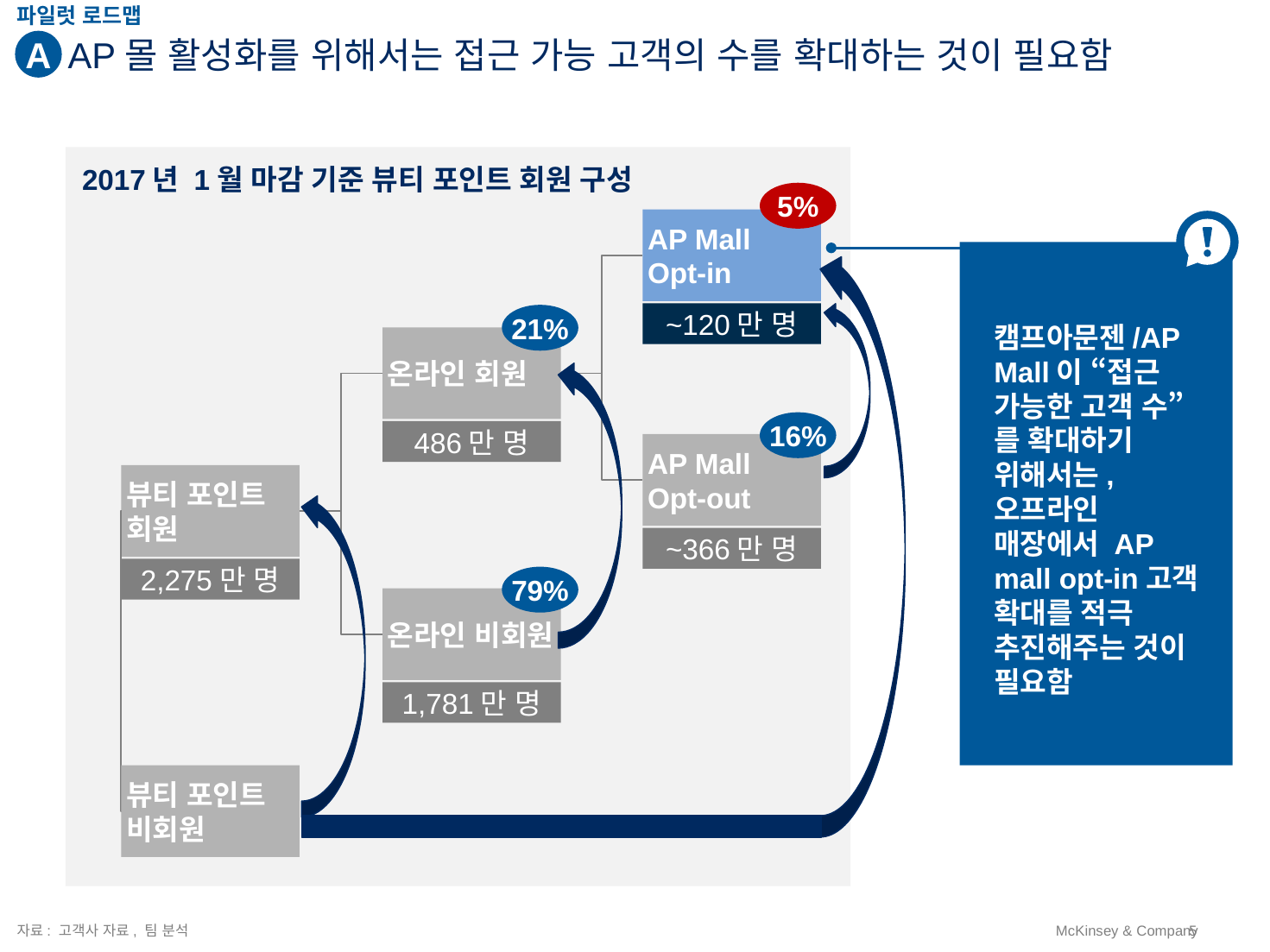

파일럿 로드맵
A
# AP몰 활성화를 위해서는 접근 가능 고객의 수를 확대하는 것이 필요함

2017년 1월 마감 기준 뷰티 포인트 회원 구성
5%
AP Mall Opt-in

~120만 명
21%
캠프아문젠/AP Mall이 “접근 가능한 고객 수”를 확대하기 위해서는, 오프라인 매장에서 AP mall opt-in고객 확대를 적극 추진해주는 것이 필요함
온라인 회원

16%
486만 명
AP Mall Opt-out
뷰티 포인트 회원

~366만 명
2,275만 명
79%
온라인 비회원

1,781만 명
뷰티 포인트 비회원

자료: 고객사 자료, 팀 분석